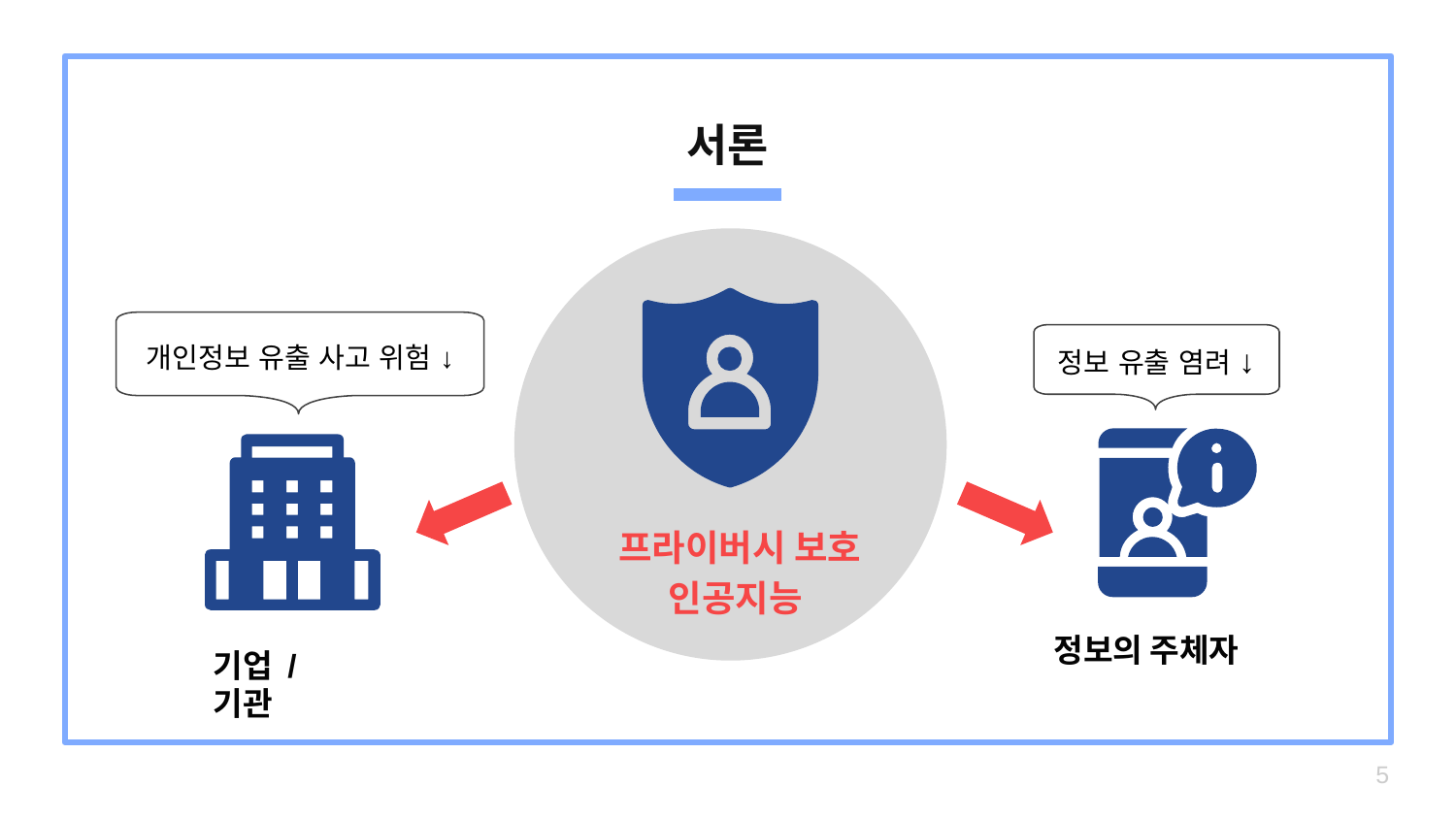

# 서론

개인정보 유출 사고 위험 ↓
정보 유출 염려 ↓

 프라이버시 보호  인공지능
정보의 주체자
기업 / 기관
5